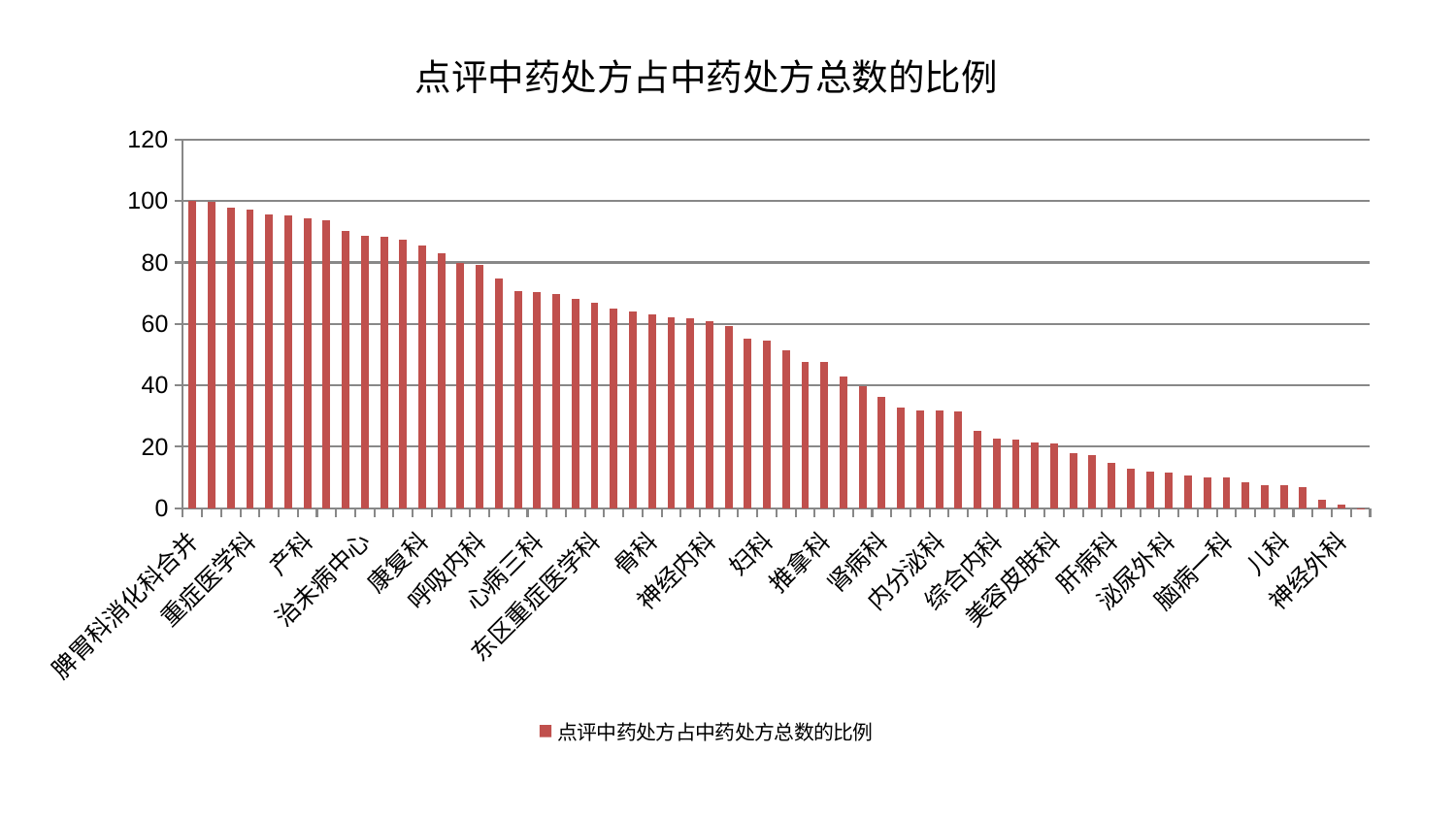

### Chart: 点评中药处方占中药处方总数的比例

| Category | 点评中药处方占中药处方总数的比例 |
|---|---|
| 脾胃科消化科合并 | 100.00000000000001 |
| 耳鼻喉科 | 99.77814999141852 |
| 中医外治中心 | 97.90312299239628 |
| 重症医学科 | 97.11705517536552 |
| 血液科 | 95.71778814065263 |
| 肛肠科 | 95.23636218345345 |
| 产科 | 94.43083496186502 |
| 风湿病科 | 93.65816270721551 |
| 西区重症医学科 | 90.21107819256586 |
| 治未病中心 | 88.66945103089974 |
| 肾脏内科 | 88.43091447141684 |
| 妇二科 | 87.50382157395991 |
| 康复科 | 85.67670427427917 |
| 小儿骨科 | 83.0683478623366 |
| 心血管内科 | 79.82415173159542 |
| 呼吸内科 | 79.14927473024497 |
| 脑病二科 | 74.67492346219022 |
| 口腔科 | 70.64297832057086 |
| 心病三科 | 70.48342473208768 |
| 胸外科 | 69.84635799739856 |
| 中医经典科 | 68.124883181818 |
| 东区重症医学科 | 67.05774844429854 |
| 显微骨科 | 64.97146409524164 |
| 老年医学科 | 63.99180927718744 |
| 骨科 | 62.99012181592822 |
| 皮肤科 | 62.32981802358492 |
| 心病四科 | 61.99152509675495 |
| 神经内科 | 60.76454631955224 |
| 周围血管科 | 59.38876086399942 |
| 针灸科 | 55.16672433103189 |
| 妇科 | 54.668816487511876 |
| 肝胆外科 | 51.51096131076315 |
| 肿瘤内科 | 47.60437306984713 |
| 推拿科 | 47.50784901235949 |
| 乳腺甲状腺外科 | 43.00905455601783 |
| 心病二科 | 39.68156269337985 |
| 肾病科 | 36.292162416231996 |
| 男科 | 32.901991021496585 |
| 创伤骨科 | 31.88549288991926 |
| 内分泌科 | 31.79813262969551 |
| 运动损伤骨科 | 31.563696611183296 |
| 妇科妇二科合并 | 25.181701177886826 |
| 综合内科 | 22.533850371450324 |
| 脑病三科 | 22.34243734515405 |
| 眼科 | 21.382130585403427 |
| 美容皮肤科 | 21.19380848054579 |
| 身心医学科 | 17.856697593056776 |
| 东区肾病科 | 17.3999281387144 |
| 肝病科 | 14.774107853581109 |
| 心病一科 | 12.79870173568524 |
| 小儿推拿科 | 11.831658772849273 |
| 泌尿外科 | 11.540899069985967 |
| 微创骨科 | 10.778081226464206 |
| 普通外科 | 10.043990995128677 |
| 脑病一科 | 9.939446201969906 |
| 脊柱骨科 | 8.443537254407007 |
| 关节骨科 | 7.600610900661166 |
| 儿科 | 7.579174784928958 |
| 消化内科 | 6.8788278875072395 |
| 脾胃病科 | 2.750962750485267 |
| 神经外科 | 1.1747127213081154 |
| 医院 | 0.01172365012340646 |
228